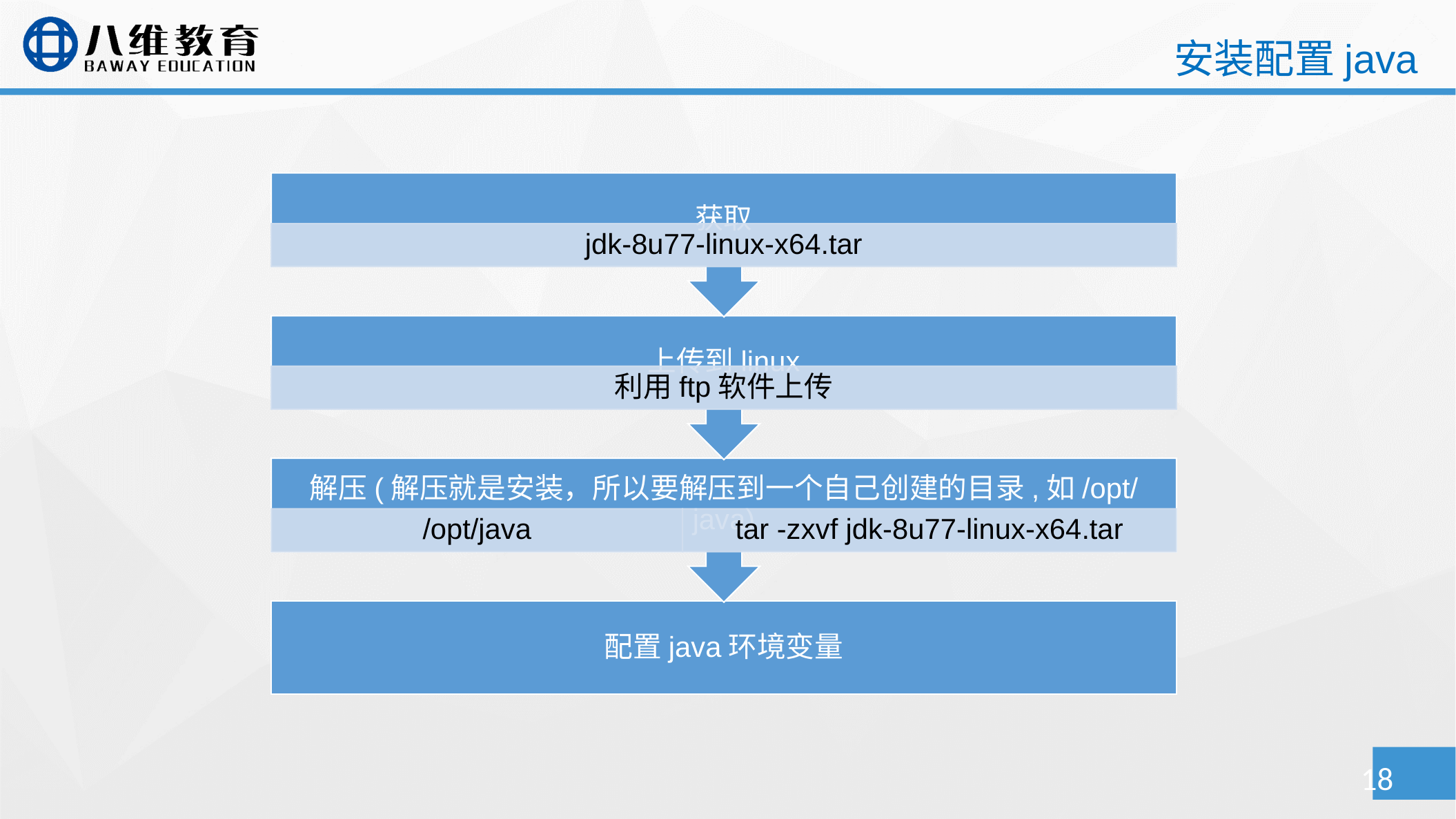

安装配置java
配置java环境变量
解压(解压就是安装，所以要解压到一个自己创建的目录,如/opt/java)
/opt/java
tar -zxvf jdk-8u77-linux-x64.tar
上传到linux
利用ftp软件上传
获取
jdk-8u77-linux-x64.tar